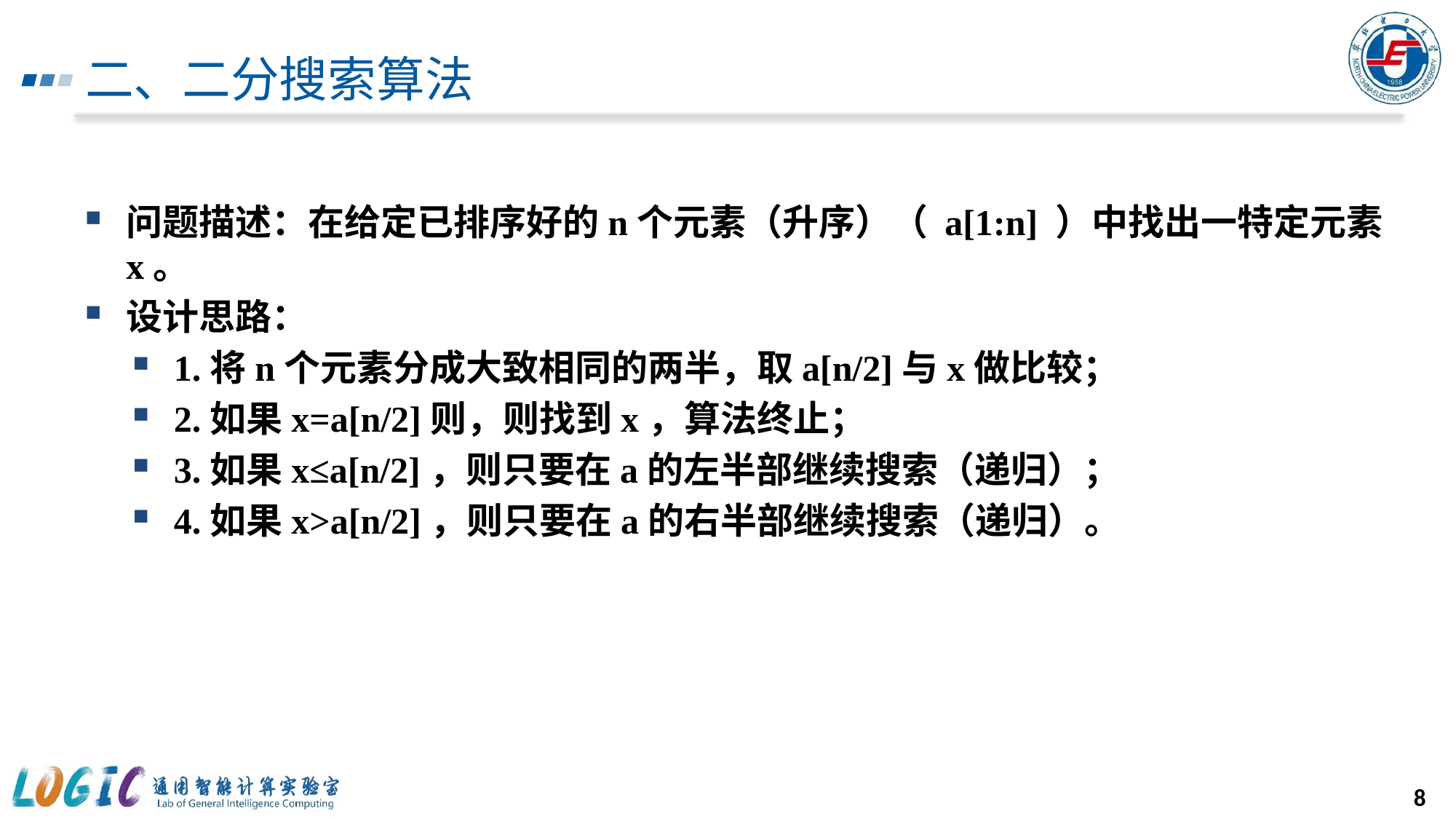

# 二、二分搜索算法

问题描述：在给定已排序好的n个元素（升序）（ a[1:n] ）中找出一特定元素x。
设计思路：
1.将n个元素分成大致相同的两半，取a[n/2]与x做比较；
2.如果x=a[n/2]则，则找到x，算法终止；
3.如果x≤a[n/2]，则只要在a的左半部继续搜索（递归）；
4.如果x>a[n/2]，则只要在a的右半部继续搜索（递归）。

8